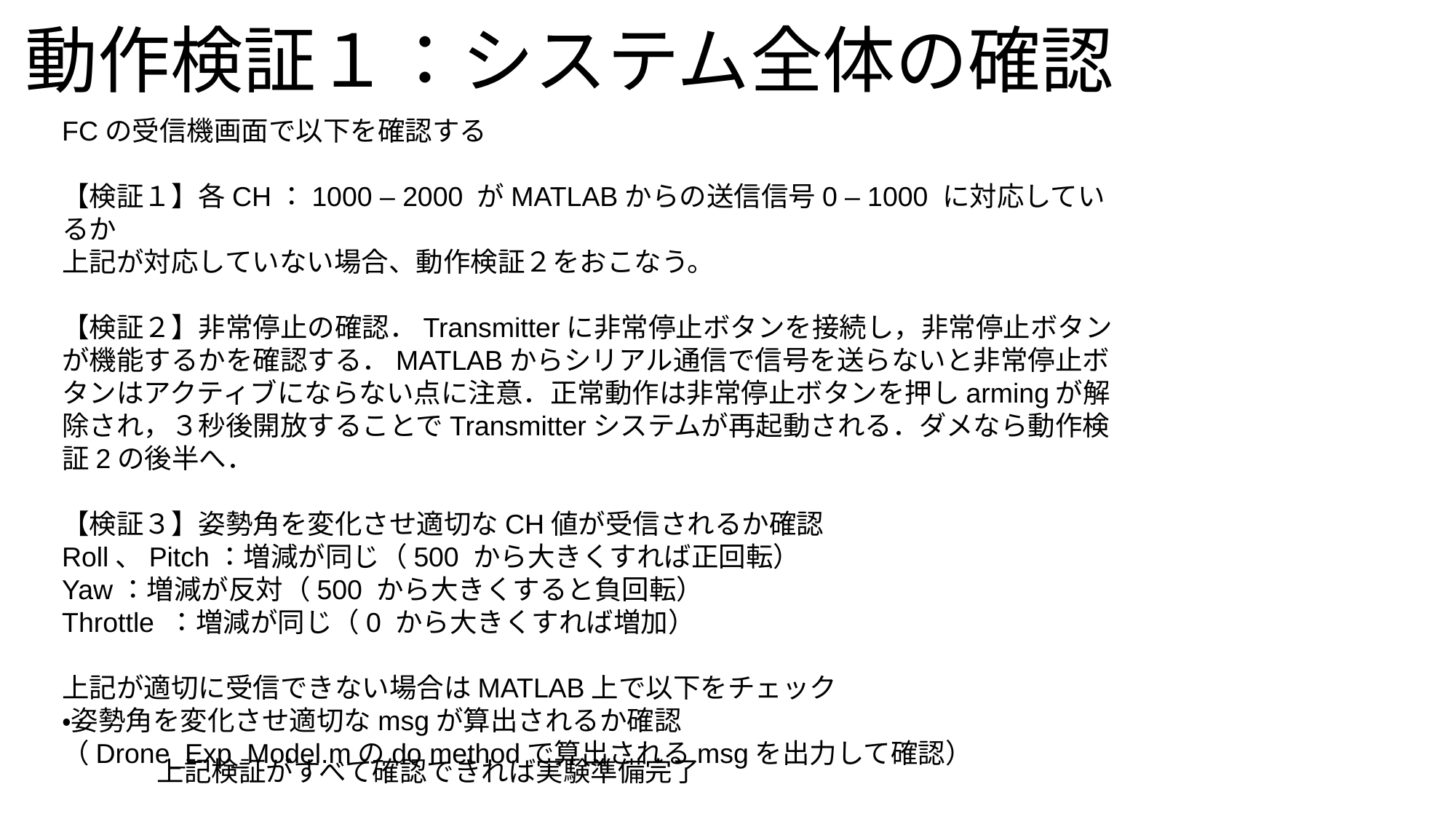

動作検証１：システム全体の確認
FCの受信機画面で以下を確認する

【検証１】各CH：1000 – 2000 がMATLABからの送信信号0 – 1000 に対応しているか
上記が対応していない場合、動作検証２をおこなう。

【検証２】非常停止の確認．Transmitterに非常停止ボタンを接続し，非常停止ボタンが機能するかを確認する．MATLABからシリアル通信で信号を送らないと非常停止ボタンはアクティブにならない点に注意．正常動作は非常停止ボタンを押しarmingが解除され，３秒後開放することでTransmitterシステムが再起動される．ダメなら動作検証2の後半へ．

【検証３】姿勢角を変化させ適切なCH値が受信されるか確認
Roll、Pitch：増減が同じ（500 から大きくすれば正回転）
Yaw：増減が反対（500 から大きくすると負回転）
Throttle ：増減が同じ（0 から大きくすれば増加）

上記が適切に受信できない場合はMATLAB上で以下をチェック
・姿勢角を変化させ適切なmsgが算出されるか確認
（Drone_Exp_Model.mのdo methodで算出されるmsgを出力して確認）

上記検証がすべて確認できれば実験準備完了